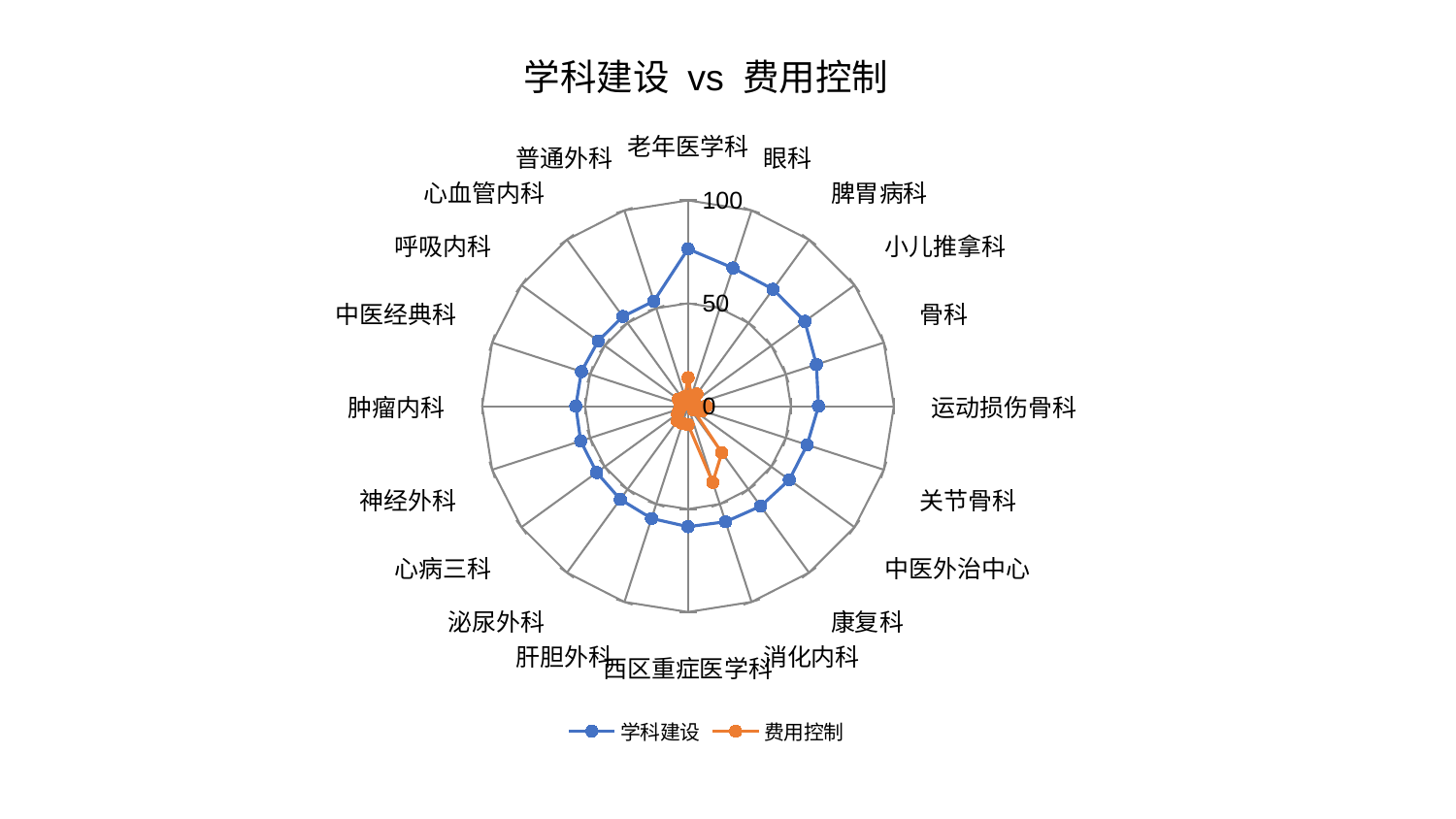

### Chart: 学科建设 vs 费用控制

| Category | 学科建设 | 费用控制 |
|---|---|---|
| 老年医学科 | 76.43719622291691 | 13.878703534929826 |
| 眼科 | 70.60703573795948 | 5.36144752362719 |
| 脾胃病科 | 70.24403051827142 | 7.293987950084332 |
| 小儿推拿科 | 70.14827475219944 | 3.84905932308271 |
| 骨科 | 65.58462025318538 | 2.5952082581454903 |
| 运动损伤骨科 | 63.39874454429036 | 8.969092690333902 |
| 关节骨科 | 60.85254953643142 | 7.372120373295337 |
| 中医外治中心 | 60.84445302086596 | 3.1855361672045617 |
| 康复科 | 60.074311304631856 | 27.984025074080332 |
| 消化内科 | 59.060545315294 | 38.92239579775596 |
| 西区重症医学科 | 58.56042462702723 | 8.944514870537926 |
| 肝胆外科 | 57.36361561880967 | 8.855185025360267 |
| 泌尿外科 | 55.96874531312615 | 8.840043291617889 |
| 心病三科 | 54.83359223759137 | 6.283890127544348 |
| 神经外科 | 54.803887505855194 | 4.297960681852468 |
| 肿瘤内科 | 54.500356929932394 | 2.983906653987707 |
| 中医经典科 | 54.46232808589673 | 2.9208925232823337 |
| 呼吸内科 | 53.910419220245785 | 5.833174329791312 |
| 心血管内科 | 53.86004828089695 | 4.888664677081609 |
| 普通外科 | 53.657774232154004 | 4.777789539021201 |
16